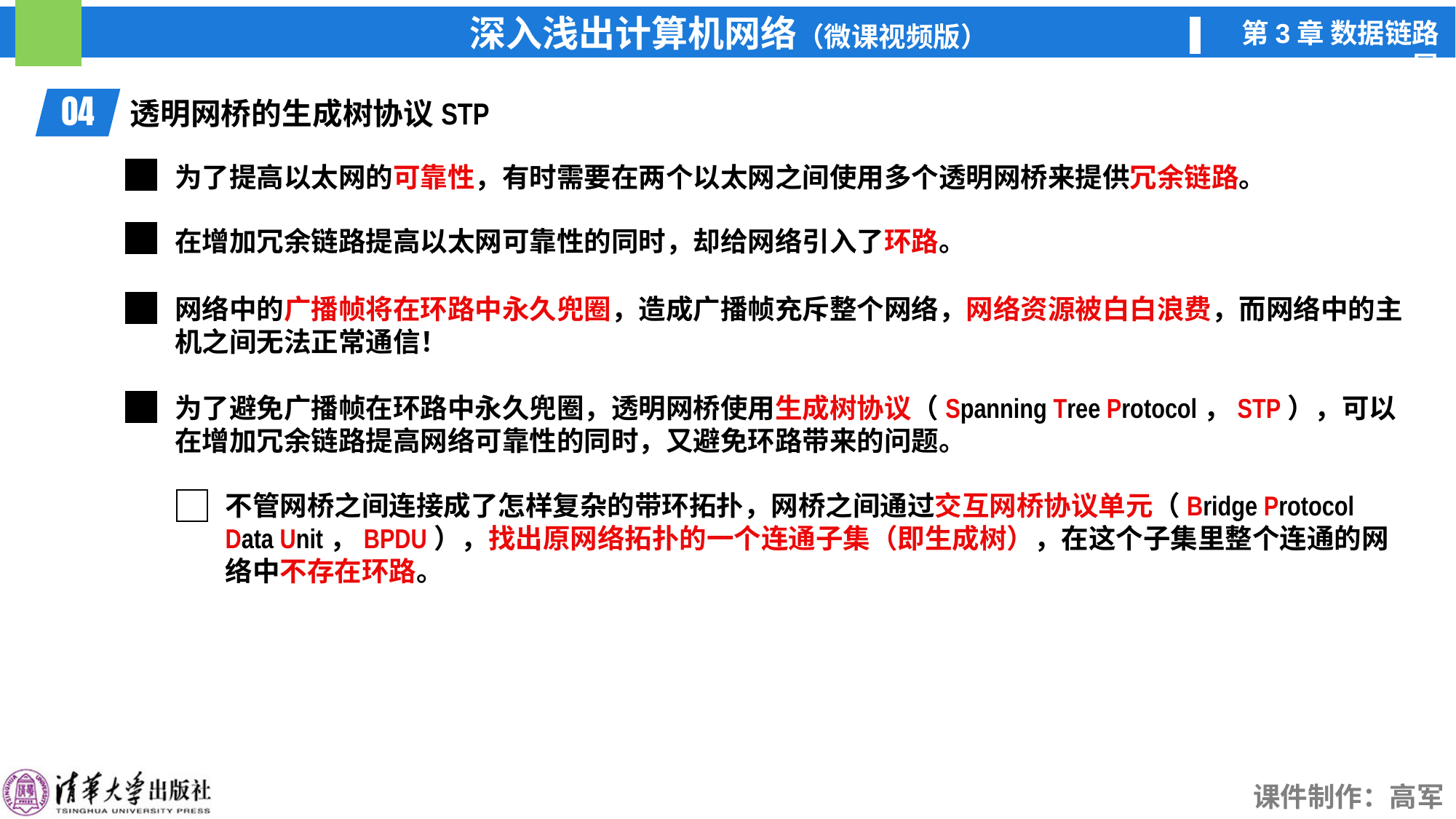

04
透明网桥的生成树协议STP
为了提高以太网的可靠性，有时需要在两个以太网之间使用多个透明网桥来提供冗余链路。

在增加冗余链路提高以太网可靠性的同时，却给网络引入了环路。

网络中的广播帧将在环路中永久兜圈，造成广播帧充斥整个网络，网络资源被白白浪费，而网络中的主机之间无法正常通信！

为了避免广播帧在环路中永久兜圈，透明网桥使用生成树协议（Spanning Tree Protocol，STP），可以在增加冗余链路提高网络可靠性的同时，又避免环路带来的问题。

不管网桥之间连接成了怎样复杂的带环拓扑，网桥之间通过交互网桥协议单元（Bridge Protocol Data Unit，BPDU），找出原网络拓扑的一个连通子集（即生成树），在这个子集里整个连通的网络中不存在环路。